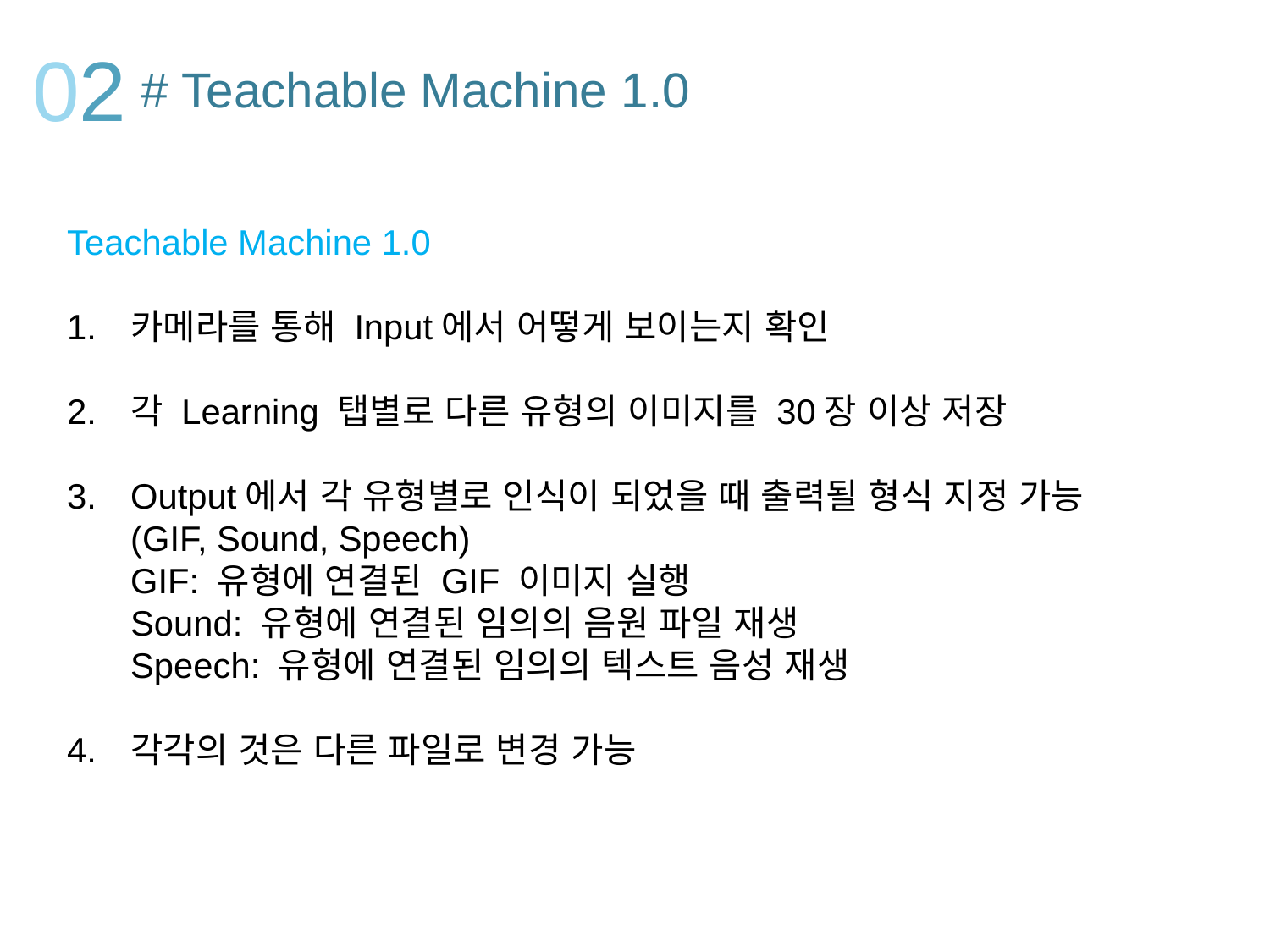

02
# Teachable Machine 1.0
Teachable Machine 1.0

카메라를 통해 Input에서 어떻게 보이는지 확인
각 Learning 탭별로 다른 유형의 이미지를 30장 이상 저장
Output에서 각 유형별로 인식이 되었을 때 출력될 형식 지정 가능
(GIF, Sound, Speech)
GIF: 유형에 연결된 GIF 이미지 실행
Sound: 유형에 연결된 임의의 음원 파일 재생
Speech: 유형에 연결된 임의의 텍스트 음성 재생
각각의 것은 다른 파일로 변경 가능